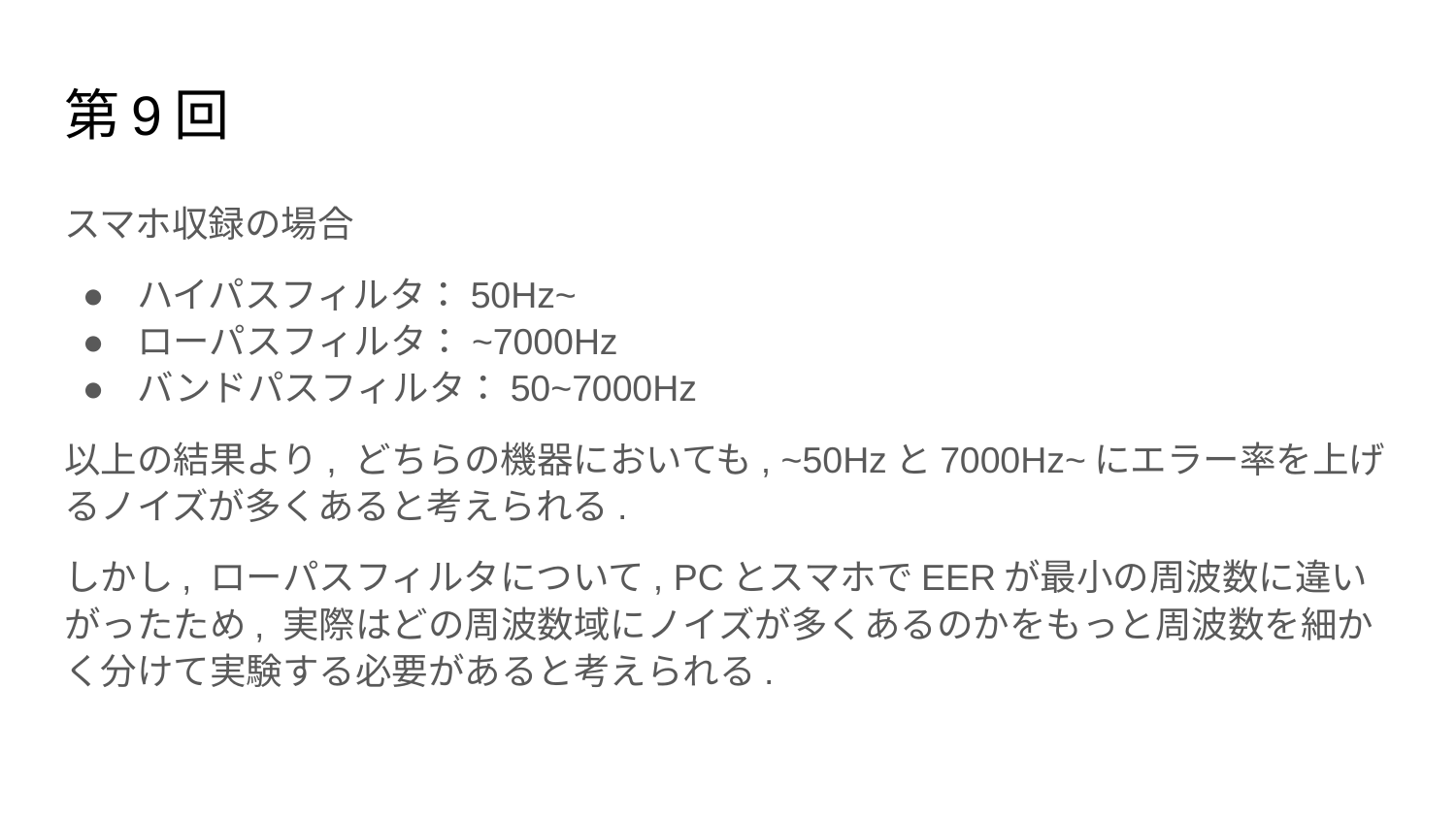

# 第9回
スマホ収録の場合
ハイパスフィルタ：50Hz~
ローパスフィルタ：~7000Hz
バンドパスフィルタ：50~7000Hz
以上の結果より, どちらの機器においても, ~50Hzと7000Hz~にエラー率を上げるノイズが多くあると考えられる.
しかし, ローパスフィルタについて, PCとスマホでEERが最小の周波数に違いがったため, 実際はどの周波数域にノイズが多くあるのかをもっと周波数を細かく分けて実験する必要があると考えられる.